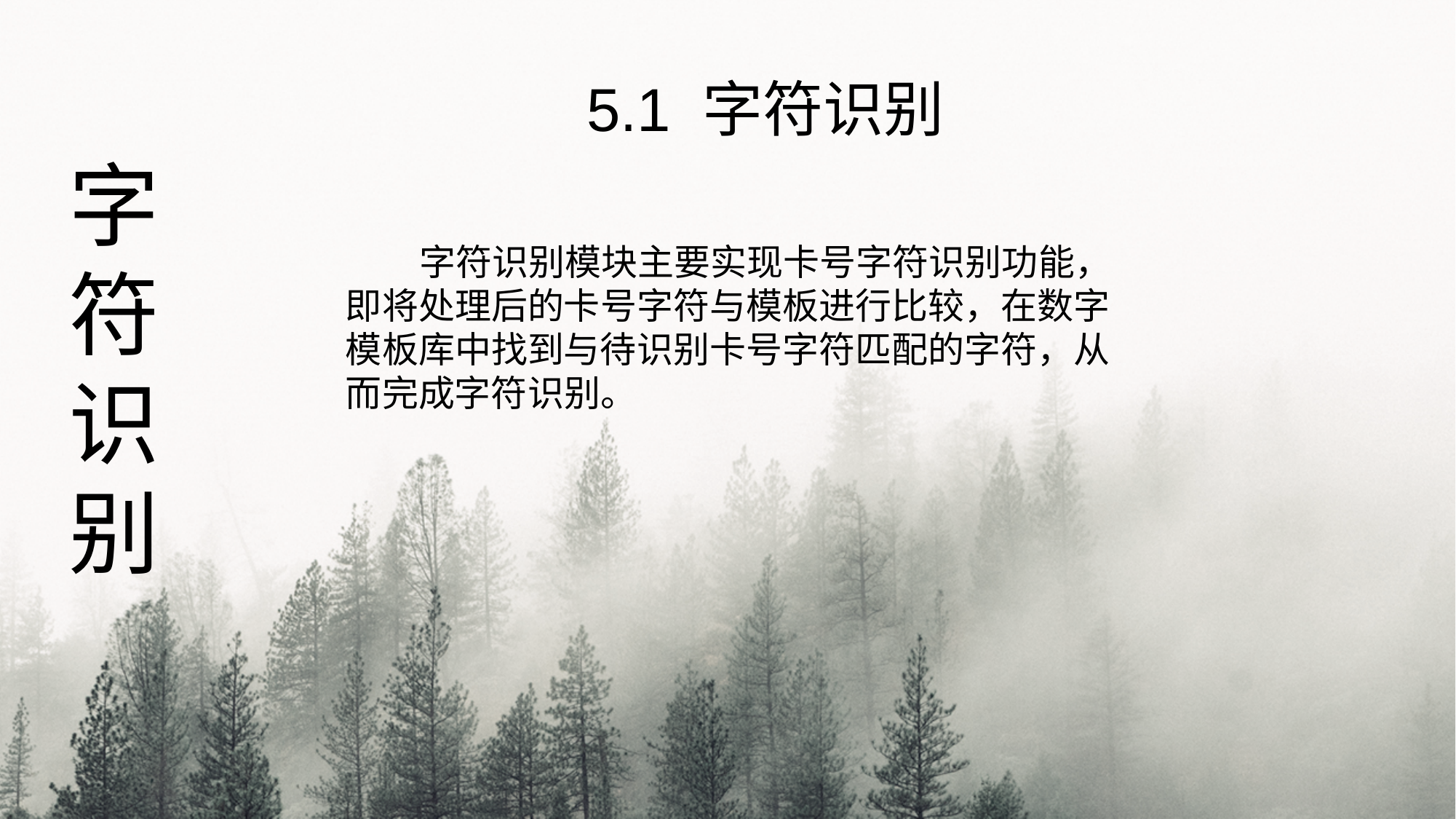

5.1 字符识别
字
符
识
别
        字符识别模块主要实现卡号字符识别功能，即将处理后的卡号字符与模板进行比较，在数字模板库中找到与待识别卡号字符匹配的字符，从而完成字符识别。